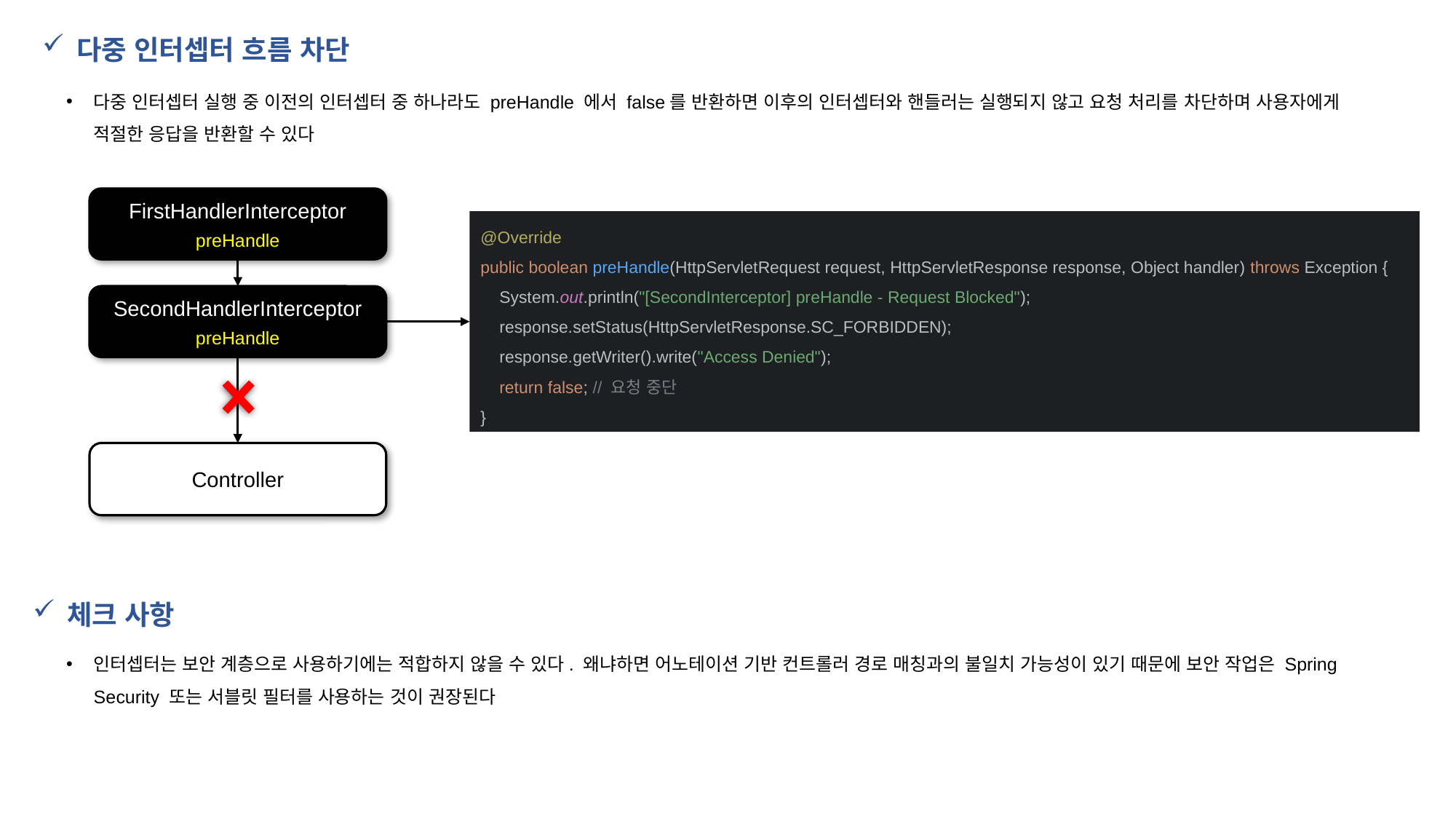

다중 인터셉터 흐름 차단
다중 인터셉터 실행 중 이전의 인터셉터 중 하나라도 preHandle 에서 false를 반환하면 이후의 인터셉터와 핸들러는 실행되지 않고 요청 처리를 차단하며 사용자에게 적절한 응답을 반환할 수 있다
FirstHandlerInterceptor
preHandle
@Override
public boolean preHandle(HttpServletRequest request, HttpServletResponse response, Object handler) throws Exception {
    System.out.println("[SecondInterceptor] preHandle - Request Blocked");
    response.setStatus(HttpServletResponse.SC_FORBIDDEN);
    response.getWriter().write("Access Denied");
    return false; // 요청 중단
}
SecondHandlerInterceptor
preHandle

Controller
체크 사항
인터셉터는 보안 계층으로 사용하기에는 적합하지 않을 수 있다. 왜냐하면 어노테이션 기반 컨트롤러 경로 매칭과의 불일치 가능성이 있기 때문에 보안 작업은 Spring Security 또는 서블릿 필터를 사용하는 것이 권장된다